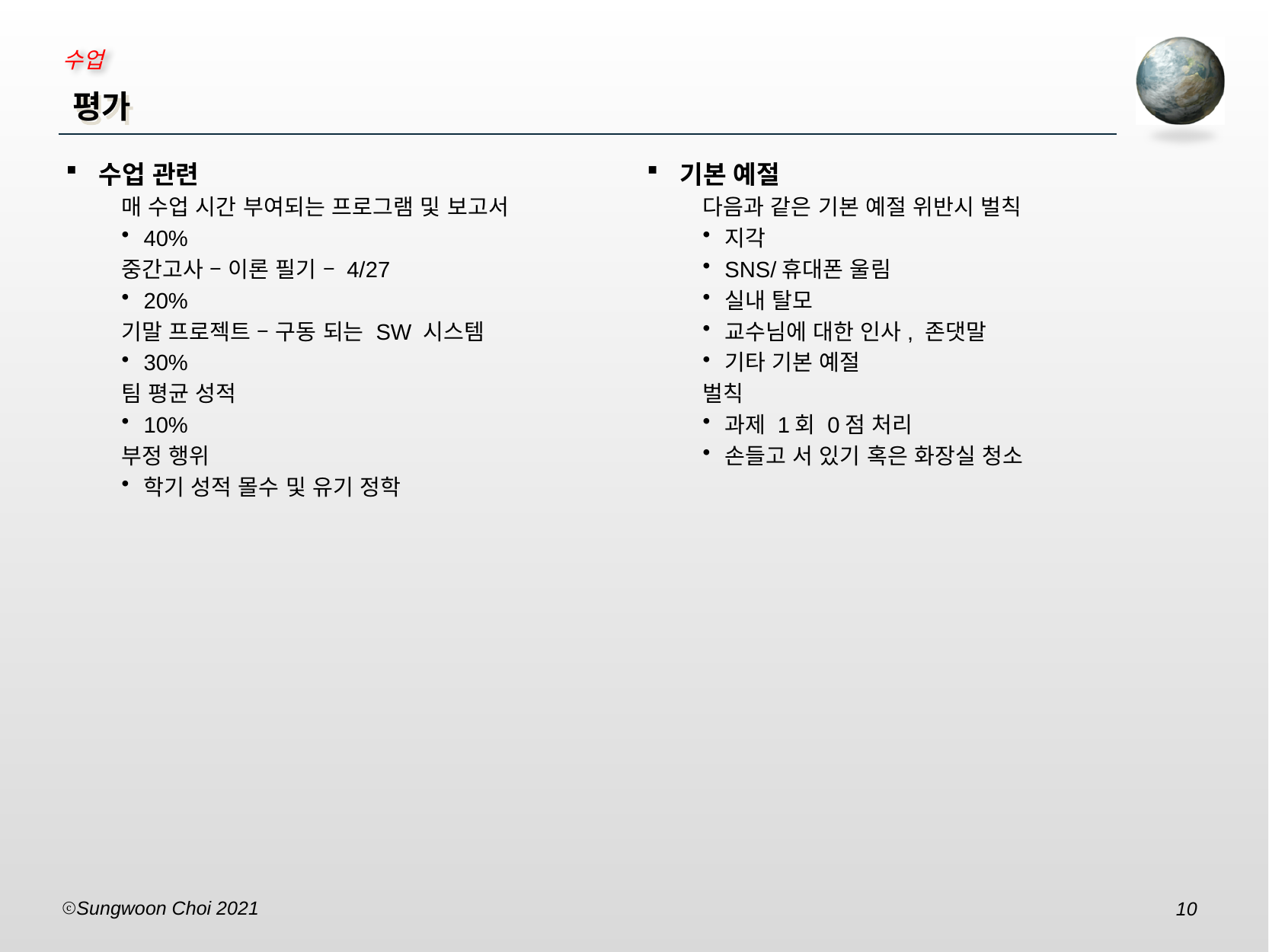

# 평가
수업 관련
매 수업 시간 부여되는 프로그램 및 보고서
40%
중간고사 – 이론 필기 – 4/27
20%
기말 프로젝트 – 구동 되는 SW 시스템
30%
팀 평균 성적
10%
부정 행위
학기 성적 몰수 및 유기 정학

기본 예절
다음과 같은 기본 예절 위반시 벌칙
지각
SNS/휴대폰 울림
실내 탈모
교수님에 대한 인사, 존댓말
기타 기본 예절
벌칙
과제 1회 0점 처리
손들고 서 있기 혹은 화장실 청소

Sungwoon Choi 2021
10